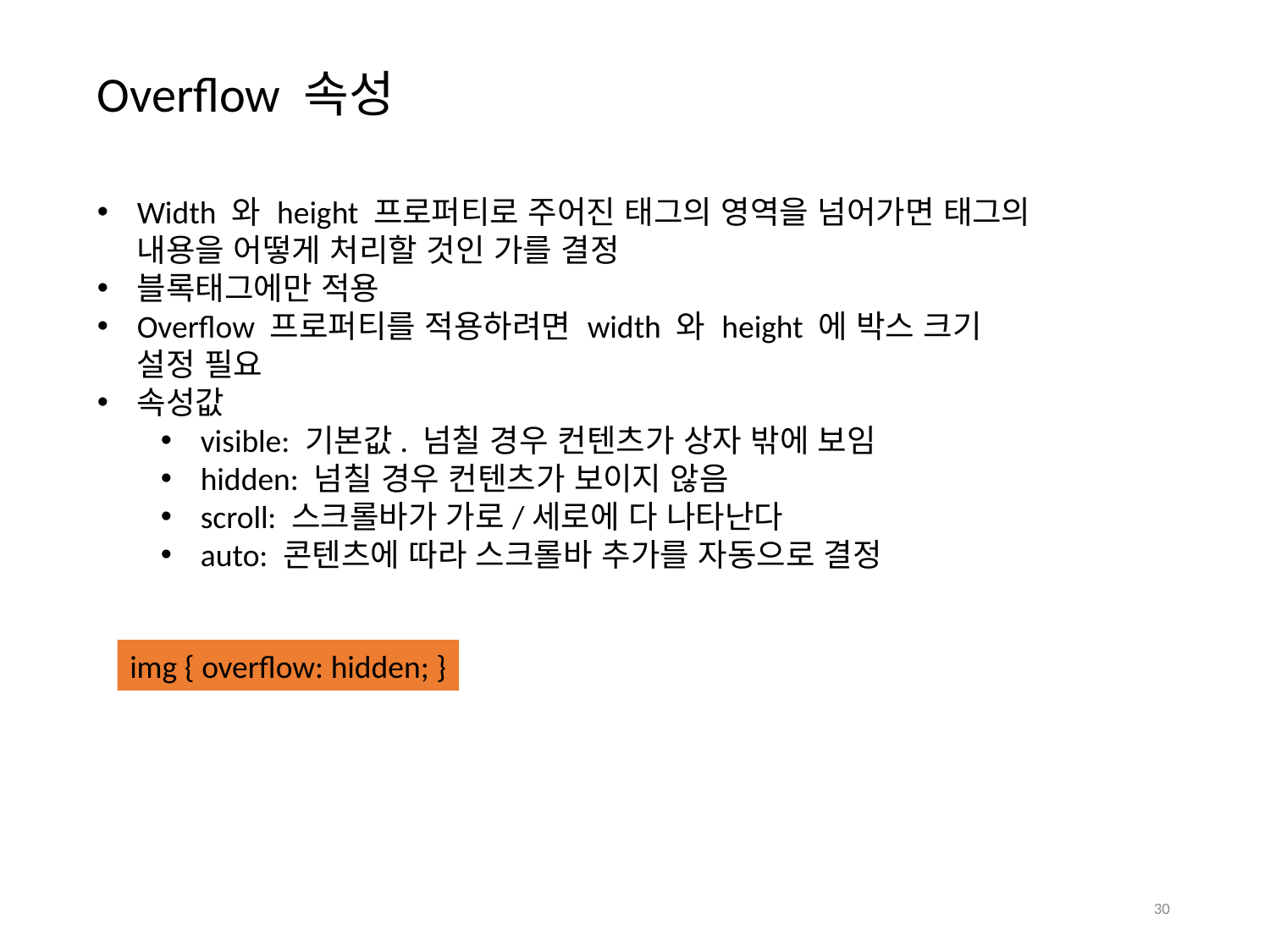

Overflow 속성
Width 와 height 프로퍼티로 주어진 태그의 영역을 넘어가면 태그의 내용을 어떻게 처리할 것인 가를 결정
블록태그에만 적용
Overflow 프로퍼티를 적용하려면 width 와 height 에 박스 크기 설정 필요
속성값
visible: 기본값. 넘칠 경우 컨텐츠가 상자 밖에 보임
hidden: 넘칠 경우 컨텐츠가 보이지 않음
scroll: 스크롤바가 가로/세로에 다 나타난다
auto: 콘텐츠에 따라 스크롤바 추가를 자동으로 결정
img { overflow: hidden; }

30